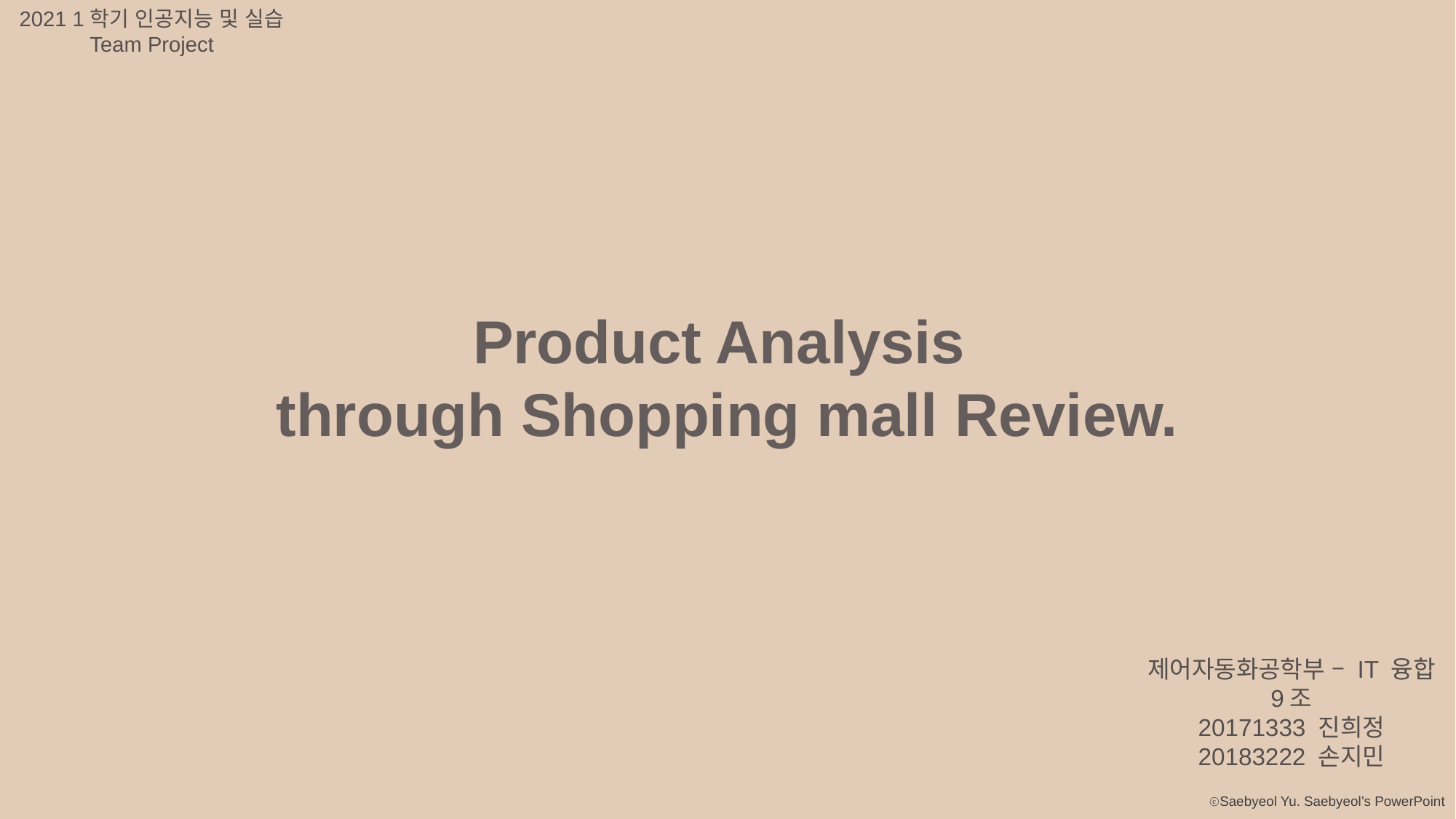

2021 1학기 인공지능 및 실습
Team Project
Product Analysis
through Shopping mall Review.
제어자동화공학부 – IT 융합
9조
20171333 진희정
20183222 손지민